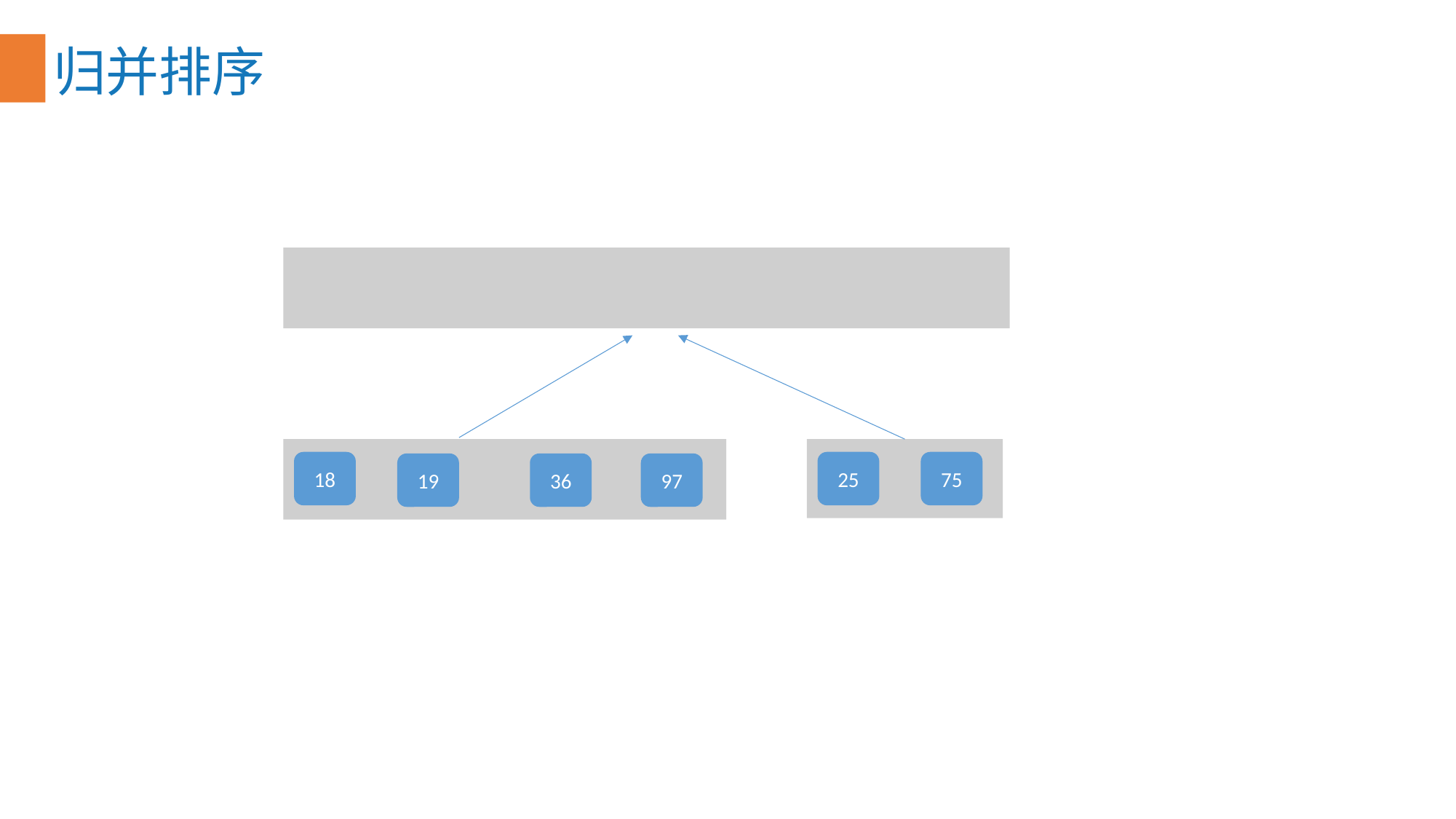

归并排序

18
25
75
19
36
97